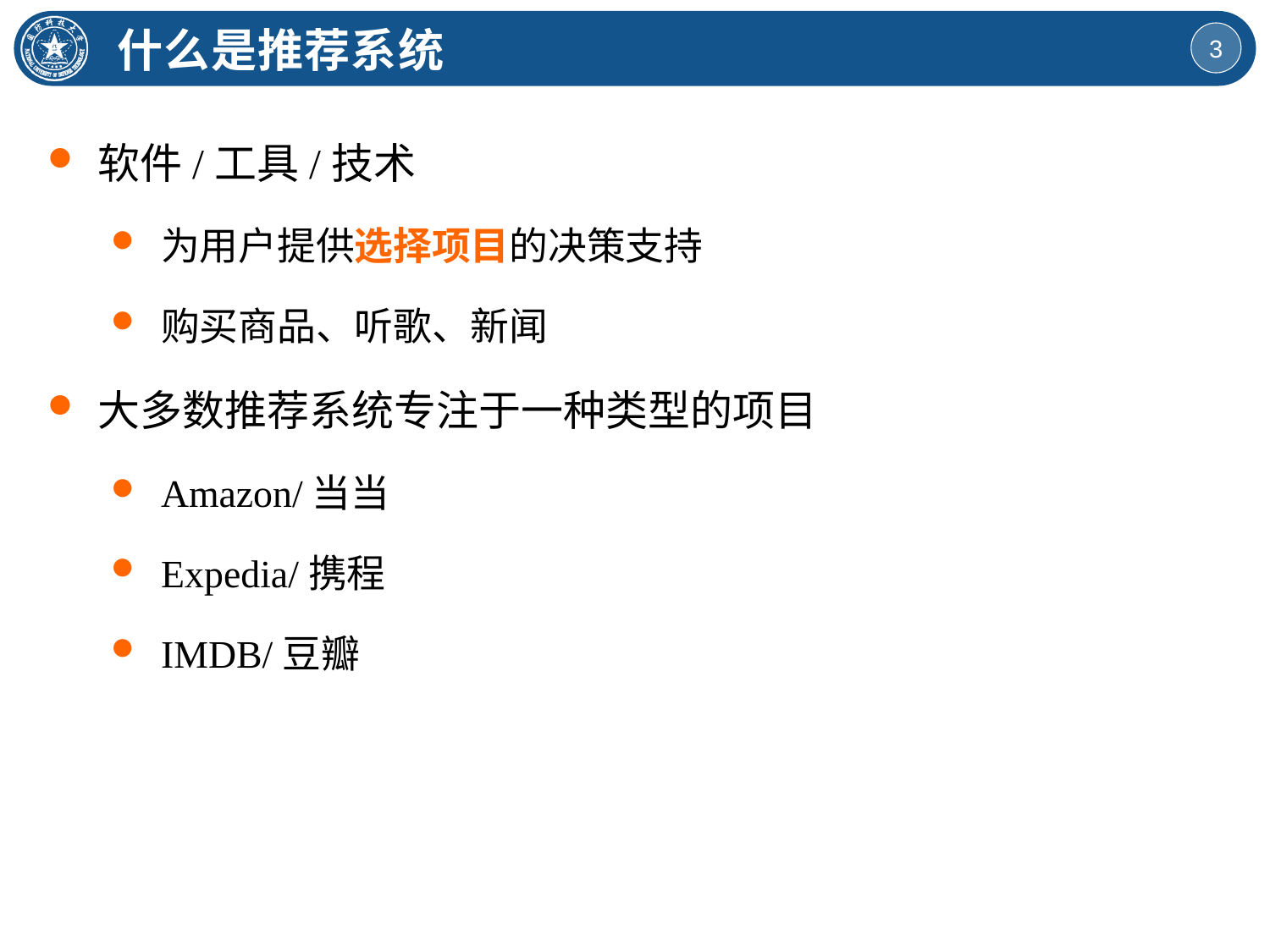

什么是推荐系统
软件/工具/技术
为用户提供选择项目的决策支持
购买商品、听歌、新闻
大多数推荐系统专注于一种类型的项目
Amazon/当当
Expedia/携程
IMDB/豆瓣